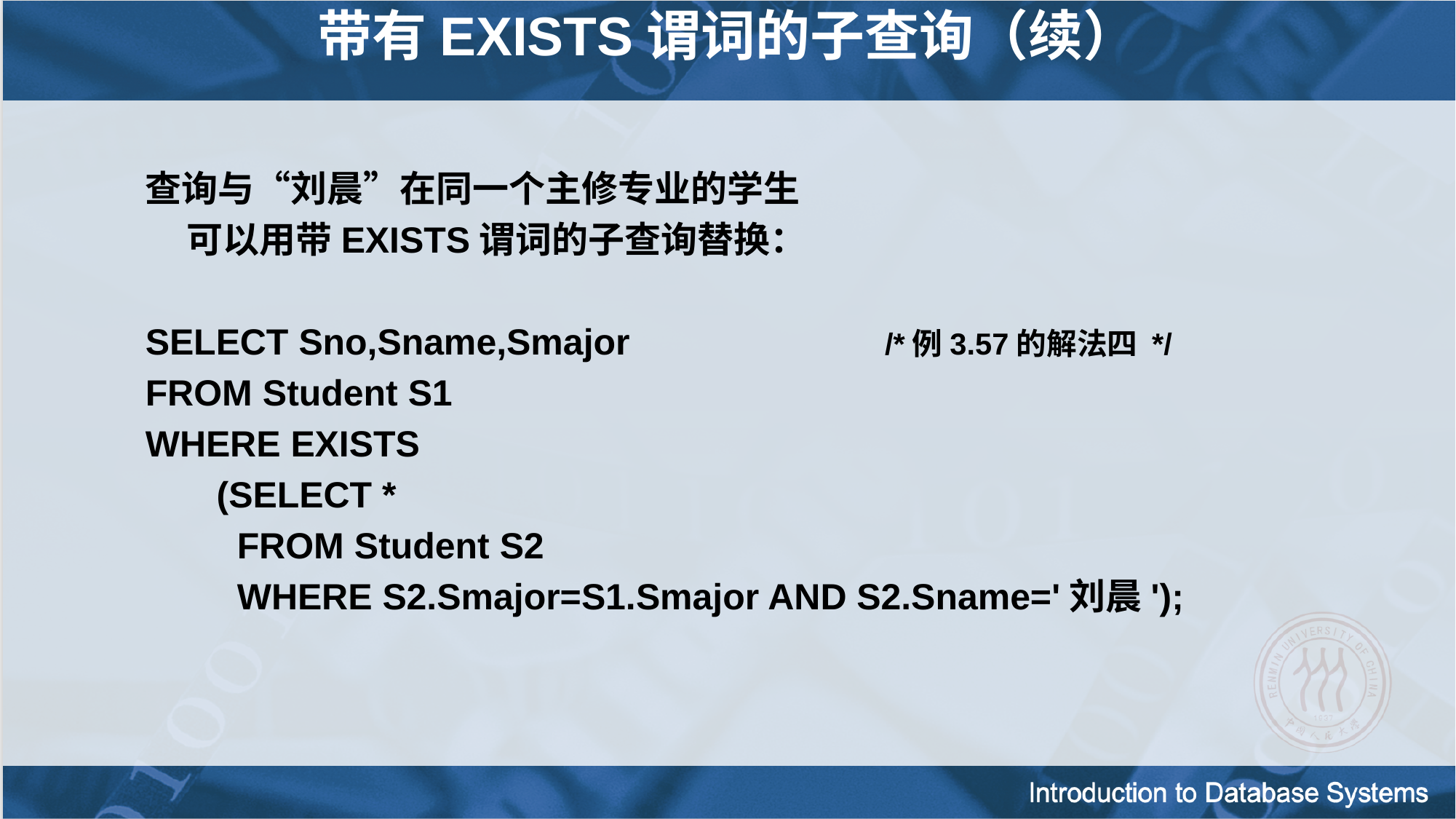

带有EXISTS谓词的子查询（续）
查询与“刘晨”在同一个主修专业的学生
    可以用带EXISTS谓词的子查询替换：

SELECT Sno,Sname,Smajor                         /*例3.57的解法四 */
FROM Student S1
WHERE EXISTS
       (SELECT *
         FROM Student S2
         WHERE S2.Smajor=S1.Smajor AND S2.Sname='刘晨');